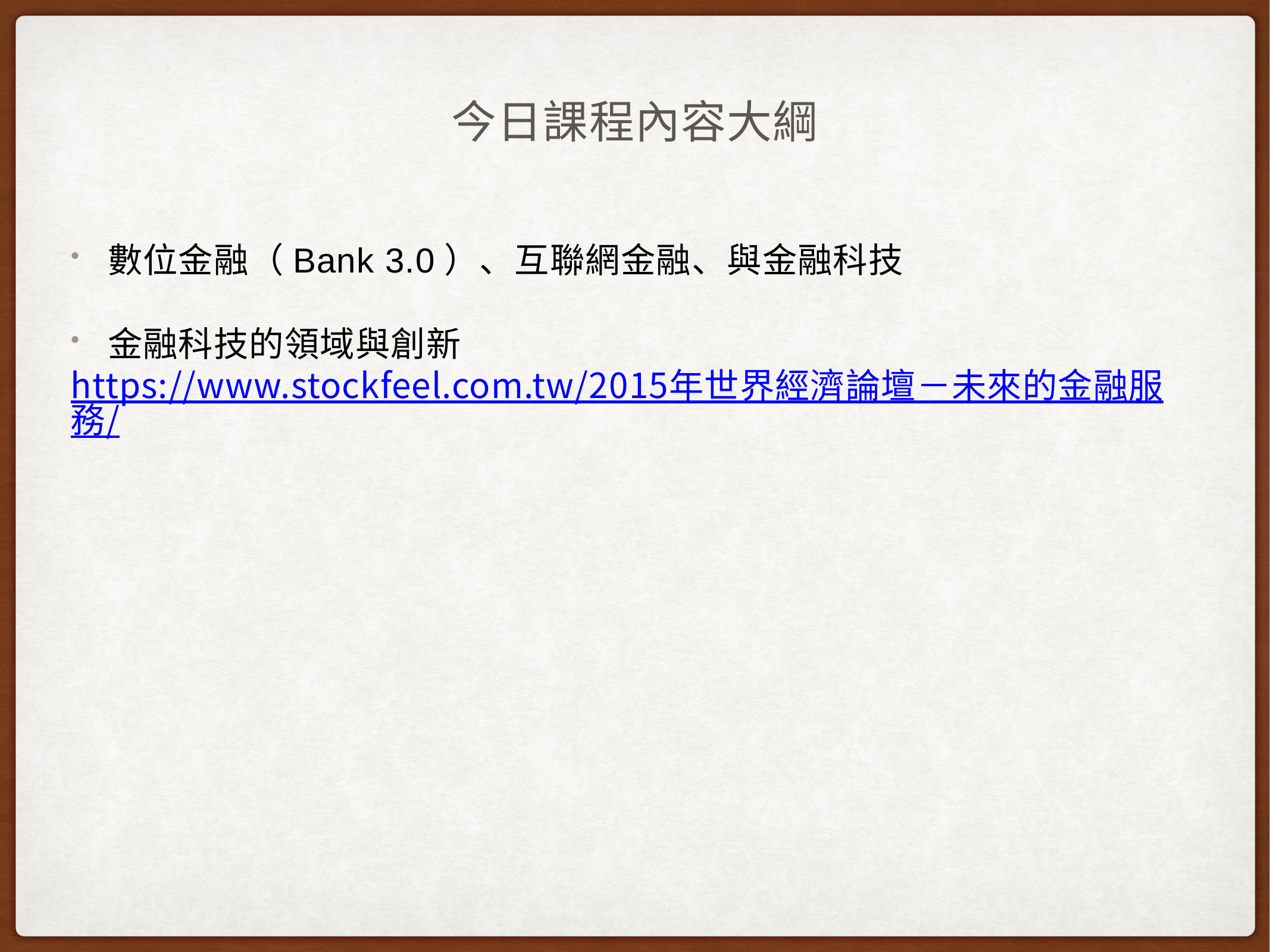

# 今日課程內容大綱
數位金融（Bank 3.0）、互聯網金融、與金融科技
金融科技的領域與創新
https://www.stockfeel.com.tw/2015年世界經濟論壇－未來的金融服務/
13